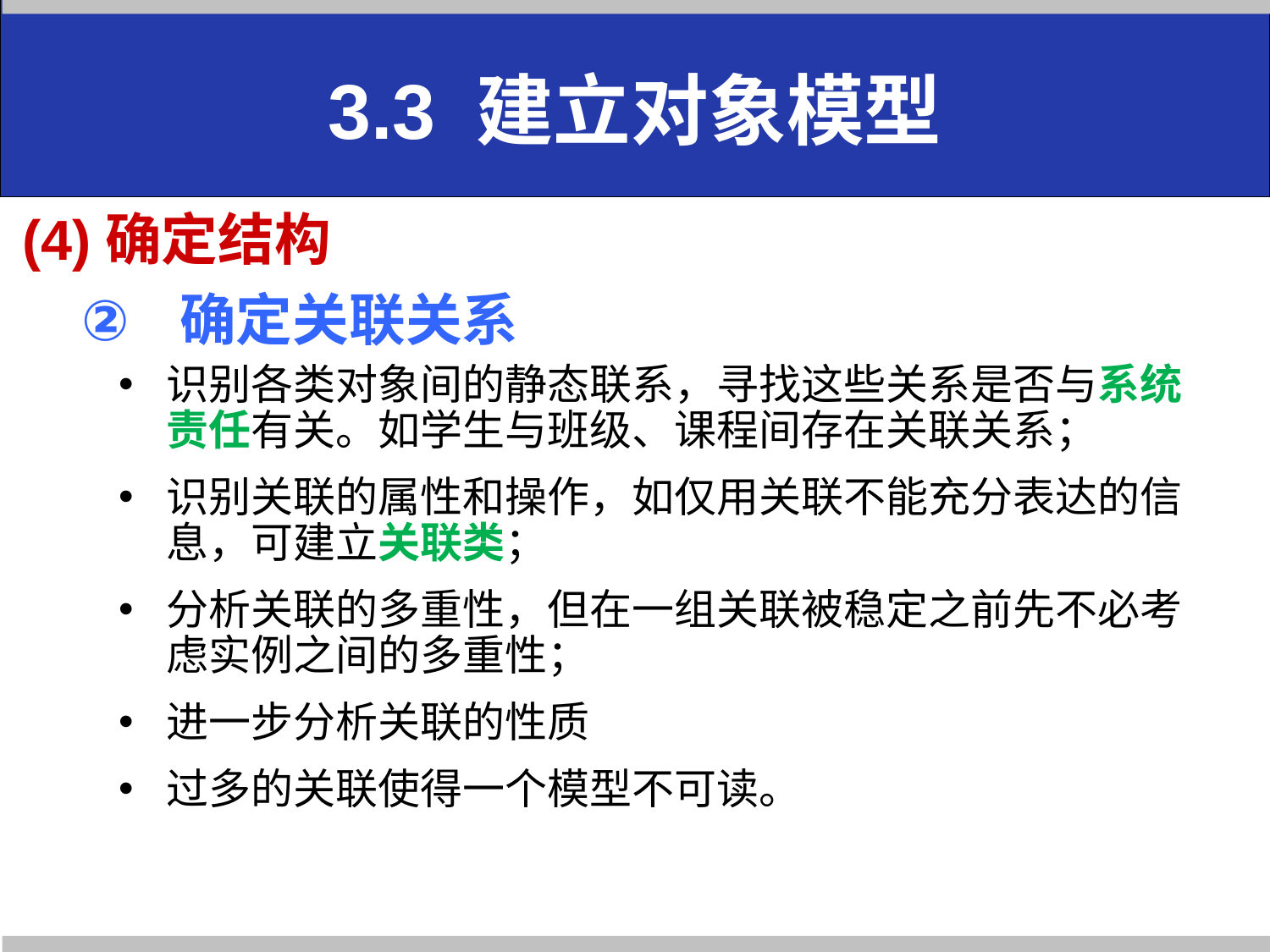

# 3.3 建立对象模型
(4)确定结构
 确定关联关系
识别各类对象间的静态联系，寻找这些关系是否与系统责任有关。如学生与班级、课程间存在关联关系；
识别关联的属性和操作，如仅用关联不能充分表达的信息，可建立关联类；
分析关联的多重性，但在一组关联被稳定之前先不必考虑实例之间的多重性；
进一步分析关联的性质
过多的关联使得一个模型不可读。
194